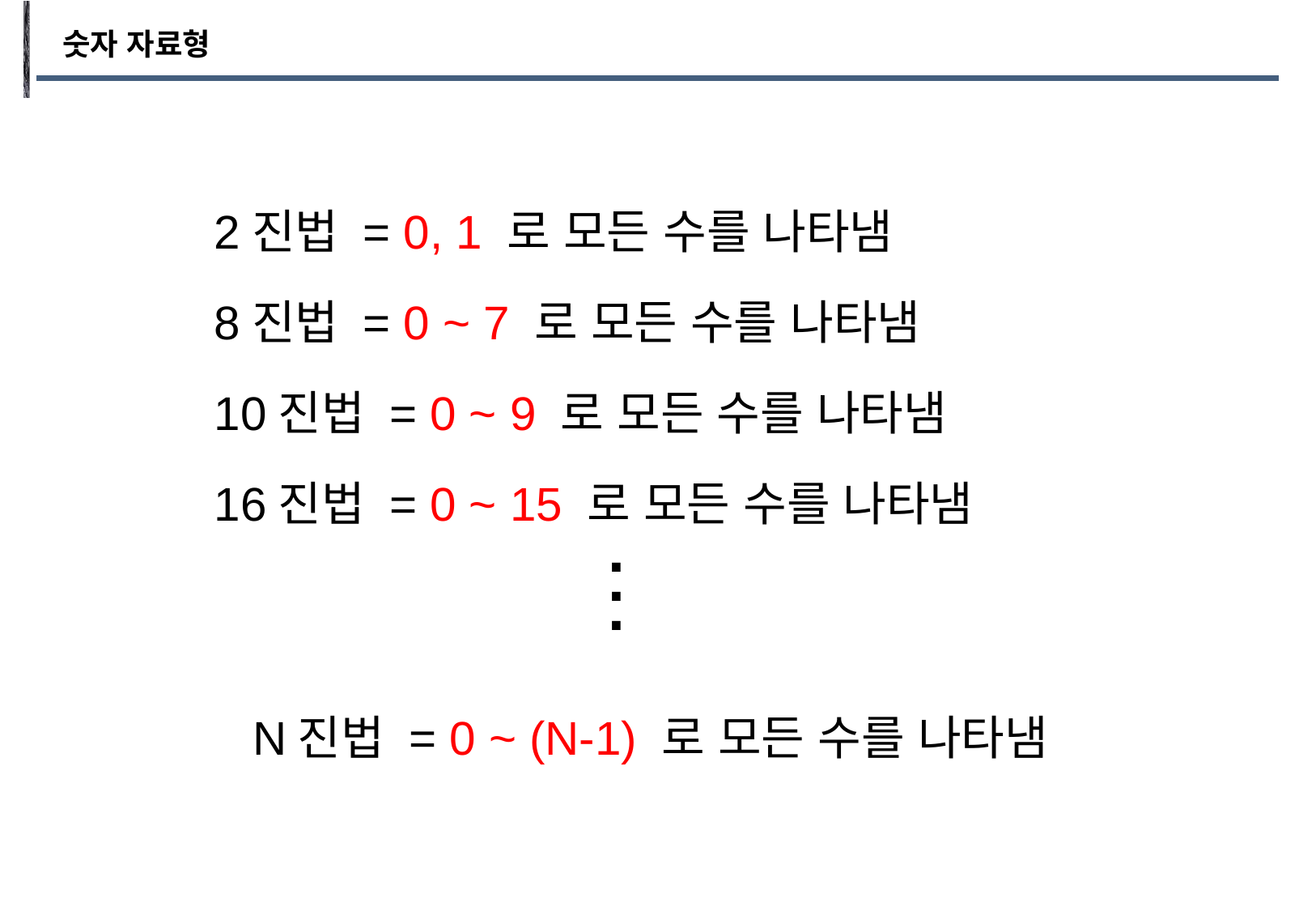

숫자 자료형

2진법 = 0, 1 로 모든 수를 나타냄
8진법 = 0 ~ 7 로 모든 수를 나타냄
10진법 = 0 ~ 9 로 모든 수를 나타냄
16진법 = 0 ~ 15 로 모든 수를 나타냄
.
.
.
N진법 = 0 ~ (N-1) 로 모든 수를 나타냄